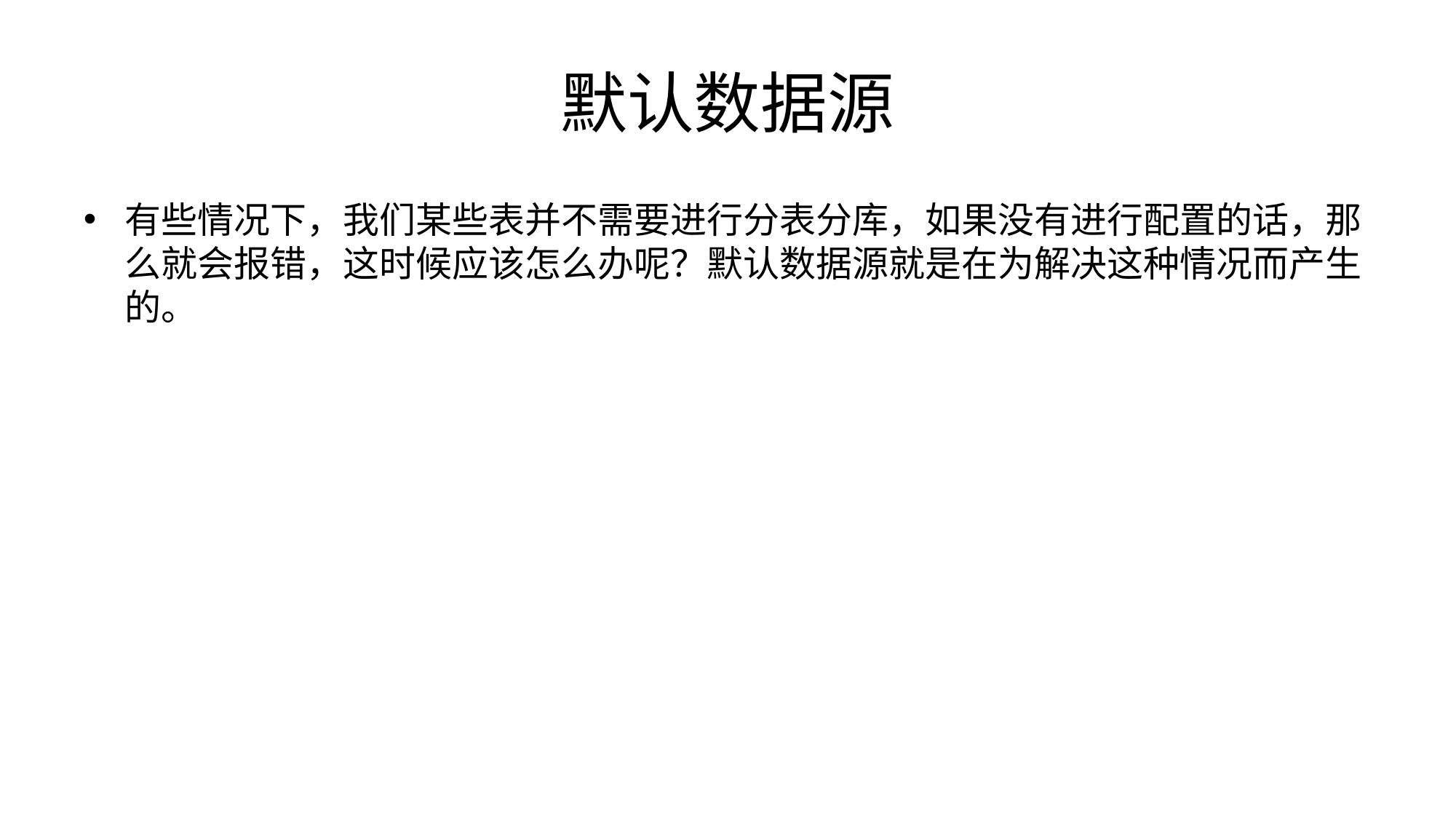

# 默认数据源
有些情况下，我们某些表并不需要进行分表分库，如果没有进行配置的话，那么就会报错，这时候应该怎么办呢？默认数据源就是在为解决这种情况而产生的。